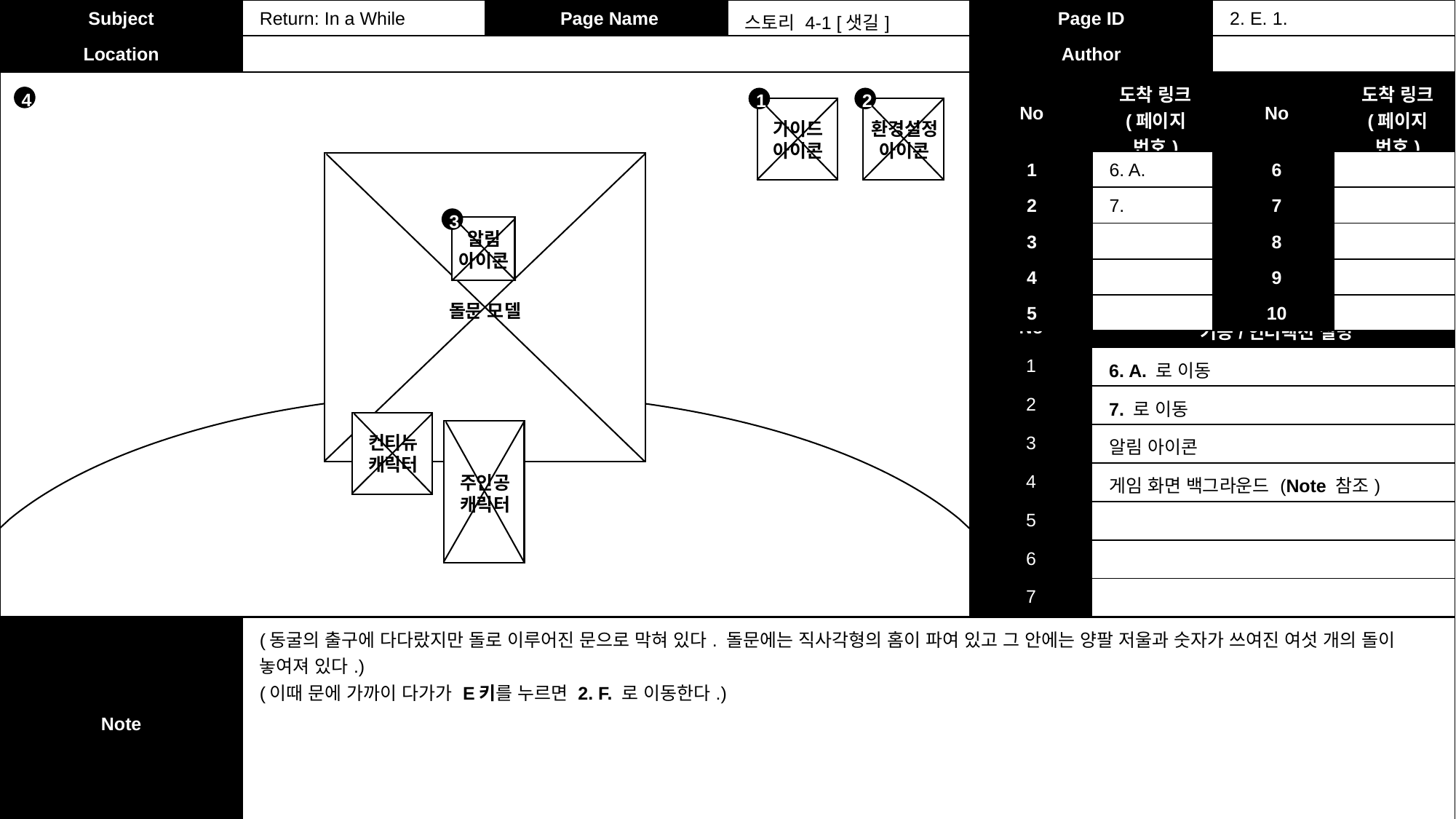

| Subject | Return: In a While | Page Name | 스토리 4-1 [샛길] | Page ID | 2. E. 1. |
| --- | --- | --- | --- | --- | --- |
| Location |  |  |  | Author |  |

| No | 도착 링크 (페이지 번호) | No | 도착 링크 (페이지 번호) |
| --- | --- | --- | --- |
| 1 | 6. A. | 6 |  |
| 2 | 7. | 7 |  |
| 3 |  | 8 |  |
| 4 |  | 9 |  |
| 5 |  | 10 |  |
4
1
2

가이드
아이콘

환경설정
아이콘

돌문 모델
3

알림
아이콘
| No | 기능/인터랙션 설명 |
| --- | --- |
| 1 | 6. A. 로 이동 |
| 2 | 7. 로 이동 |
| 3 | 알림 아이콘 |
| 4 | 게임 화면 백그라운드 (Note 참조) |
| 5 |  |
| 6 |  |
| 7 |  |

컨티뉴
캐릭터

주인공
캐릭터
| Note | (동굴의 출구에 다다랐지만 돌로 이루어진 문으로 막혀 있다. 돌문에는 직사각형의 홈이 파여 있고 그 안에는 양팔 저울과 숫자가 쓰여진 여섯 개의 돌이 놓여져 있다.) (이때 문에 가까이 다가가 E키를 누르면 2. F. 로 이동한다.) |
| --- | --- |